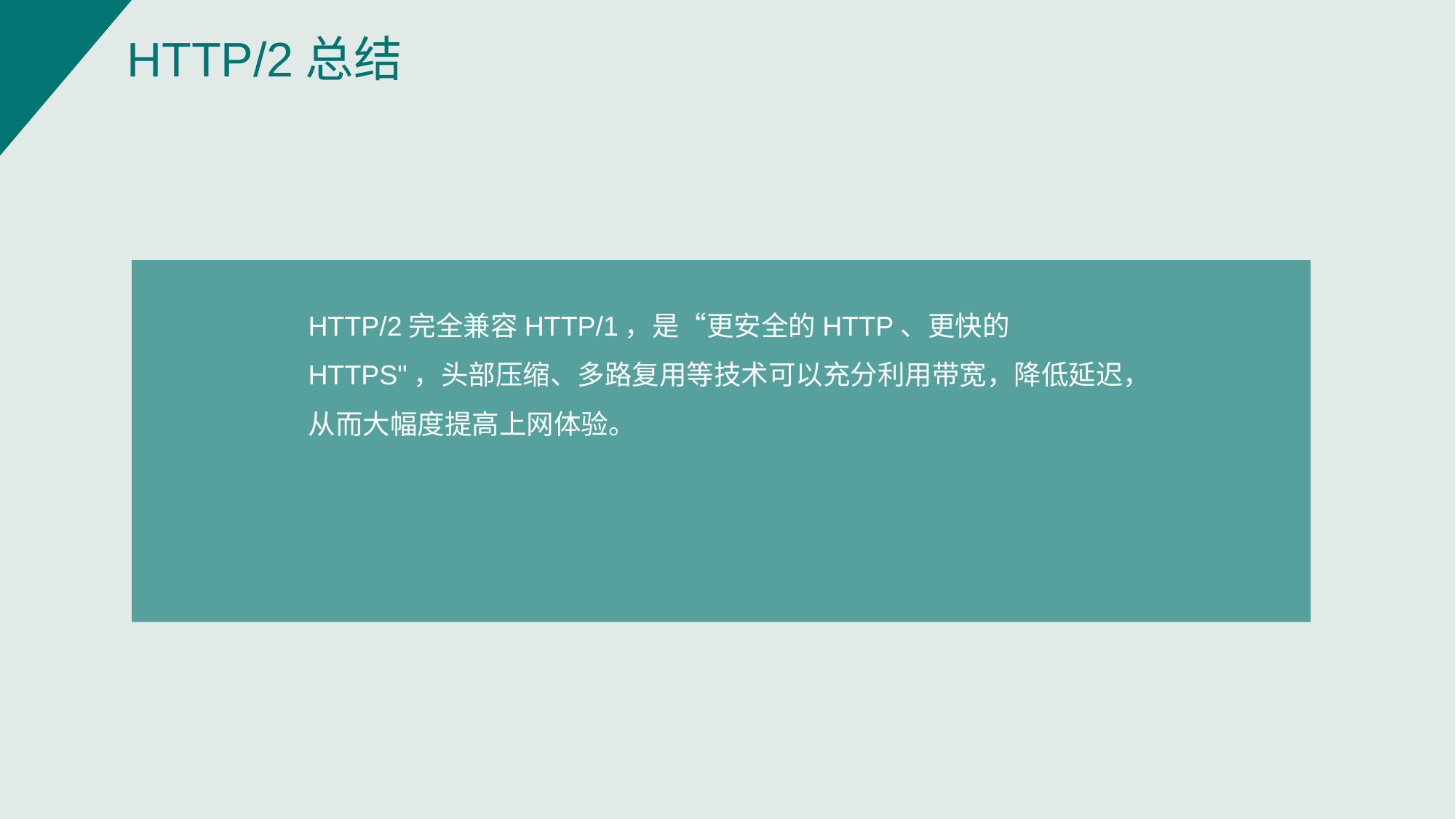

HTTP/2总结

HTTP/2完全兼容HTTP/1，是“更安全的HTTP、更快的HTTPS"，头部压缩、多路复用等技术可以充分利用带宽，降低延迟，从而大幅度提高上网体验。